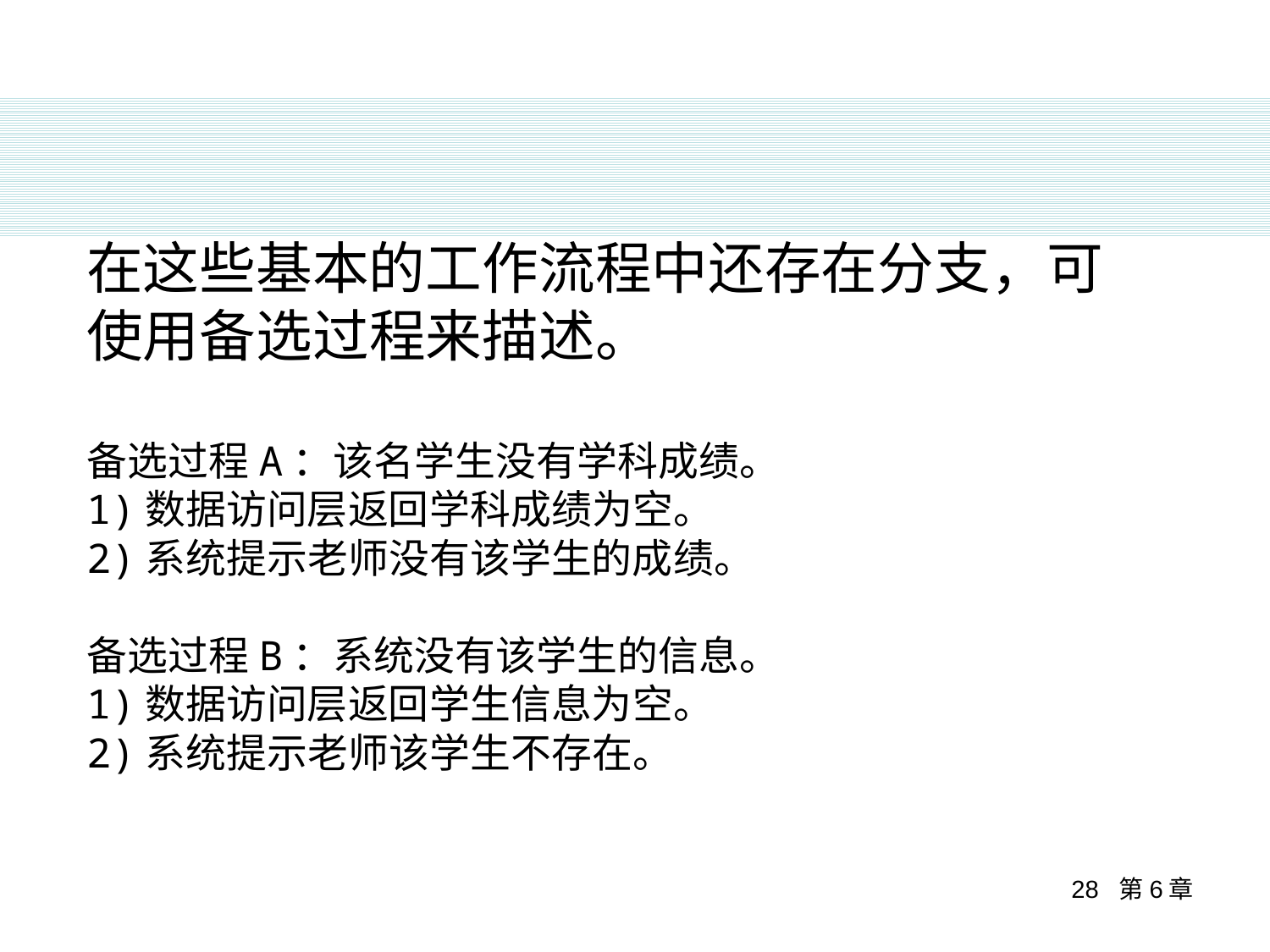

在这些基本的工作流程中还存在分支，可使用备选过程来描述。

备选过程A：该名学生没有学科成绩。
1)数据访问层返回学科成绩为空。
2)系统提示老师没有该学生的成绩。

备选过程B：系统没有该学生的信息。
1)数据访问层返回学生信息为空。
2)系统提示老师该学生不存在。

28  第6章